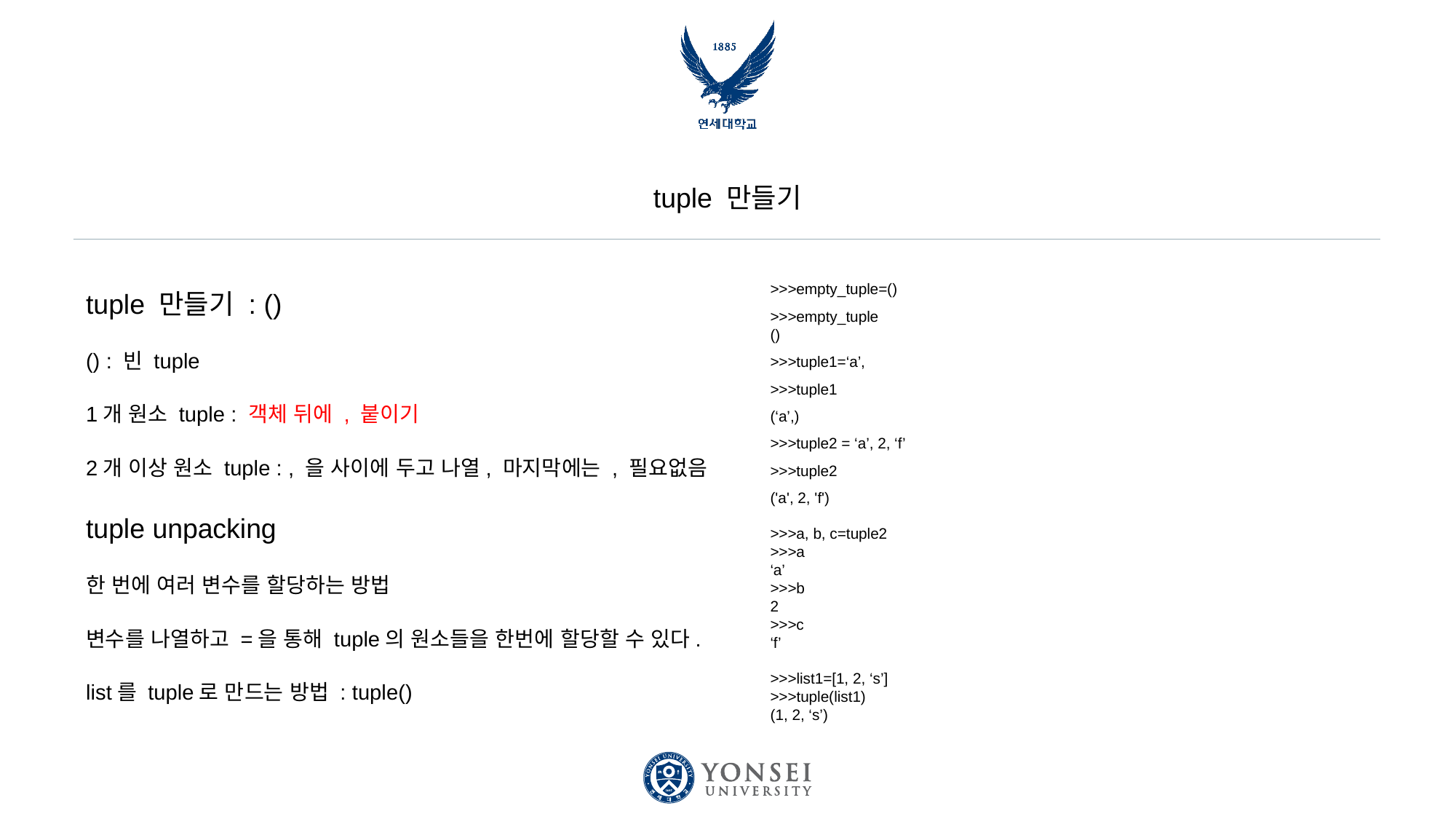

# tuple 만들기
tuple 만들기 : ()
() : 빈 tuple
1개 원소 tuple : 객체 뒤에 , 붙이기
2개 이상 원소 tuple : , 을 사이에 두고 나열, 마지막에는 , 필요없음
tuple unpacking
한 번에 여러 변수를 할당하는 방법
변수를 나열하고 =을 통해 tuple의 원소들을 한번에 할당할 수 있다.
list를 tuple로 만드는 방법 : tuple()
>>>empty_tuple=()
>>>empty_tuple
()
>>>tuple1=‘a’,
>>>tuple1
(‘a’,)
>>>tuple2 = ‘a’, 2, ‘f’
>>>tuple2
('a', 2, 'f')

>>>a, b, c=tuple2
>>>a
‘a’
>>>b
2
>>>c
‘f’
>>>list1=[1, 2, ‘s’]
>>>tuple(list1)
(1, 2, ‘s’)